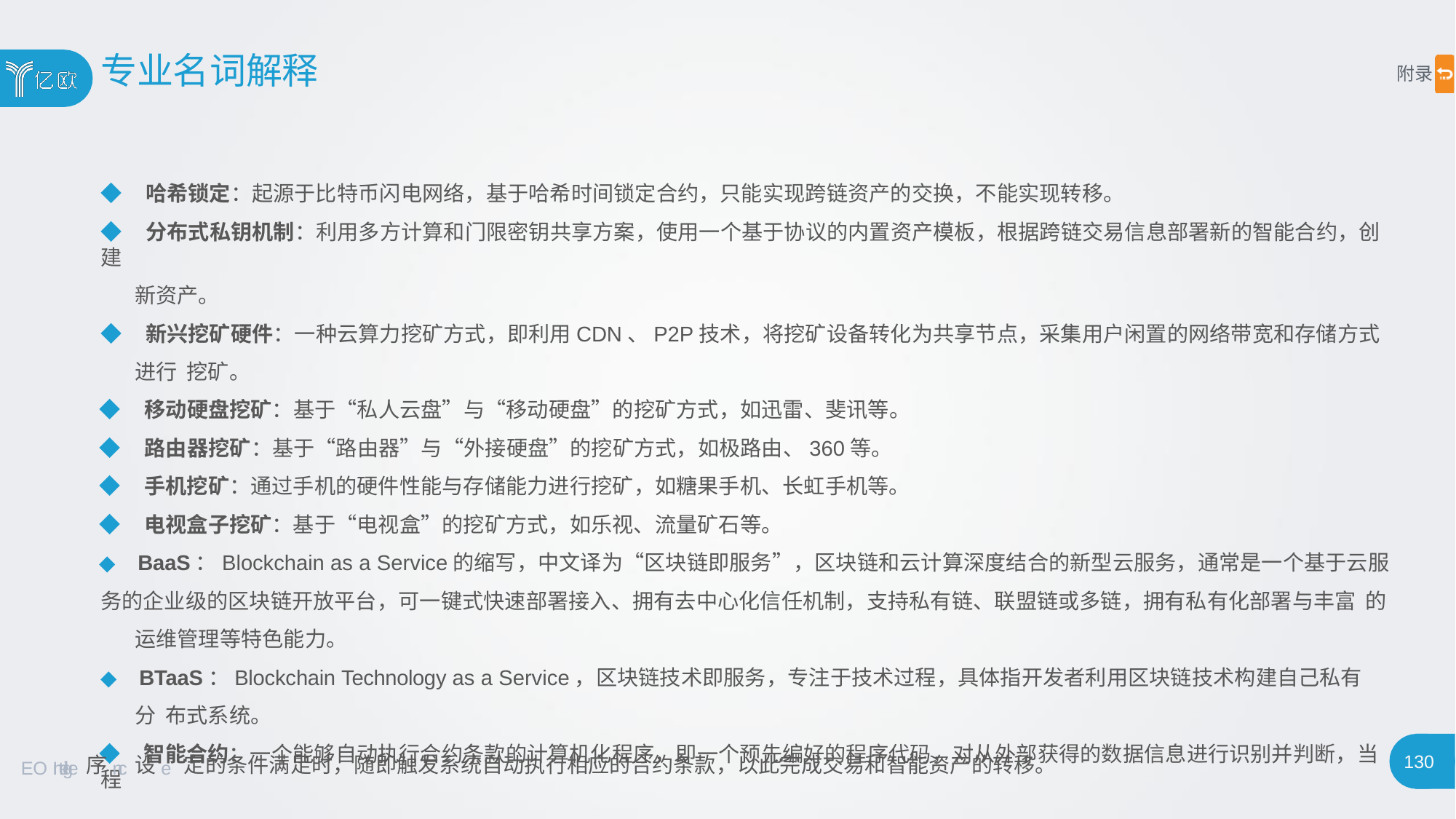

# 专业名词解释

附录
◆ 哈希锁定：起源于比特币闪电网络，基于哈希时间锁定合约，只能实现跨链资产的交换，不能实现转移。
◆ 分布式私钥机制：利用多方计算和门限密钥共享方案，使用一个基于协议的内置资产模板，根据跨链交易信息部署新的智能合约，创建
新资产。
◆ 新兴挖矿硬件：一种云算力挖矿方式，即利用CDN、P2P技术，将挖矿设备转化为共享节点，采集用户闲置的网络带宽和存储方式进行  挖矿。
◆ 移动硬盘挖矿：基于“私人云盘”与“移动硬盘”的挖矿方式，如迅雷、斐讯等。
◆ 路由器挖矿：基于“路由器”与“外接硬盘”的挖矿方式，如极路由、360等。
◆ 手机挖矿：通过手机的硬件性能与存储能力进行挖矿，如糖果手机、长虹手机等。
◆ 电视盒子挖矿：基于“电视盒”的挖矿方式，如乐视、流量矿石等。
◆ BaaS：Blockchain as a Service的缩写，中文译为“区块链即服务”，区块链和云计算深度结合的新型云服务，通常是一个基于云服
务的企业级的区块链开放平台，可一键式快速部署接入、拥有去中心化信任机制，支持私有链、联盟链或多链，拥有私有化部署与丰富  的运维管理等特色能力。
◆ BTaaS：Blockchain Technology as a Service，区块链技术即服务，专注于技术过程，具体指开发者利用区块链技术构建自己私有分  布式系统。
◆ 智能合约：一个能够自动执行合约条款的计算机化程序，即一个预先编好的程序代码，对从外部获得的数据信息进行识别并判断，当程
130
EO Intellige序nc设e 定的条件满足时，随即触发系统自动执行相应的合约条款，以此完成交易和智能资产的转移。